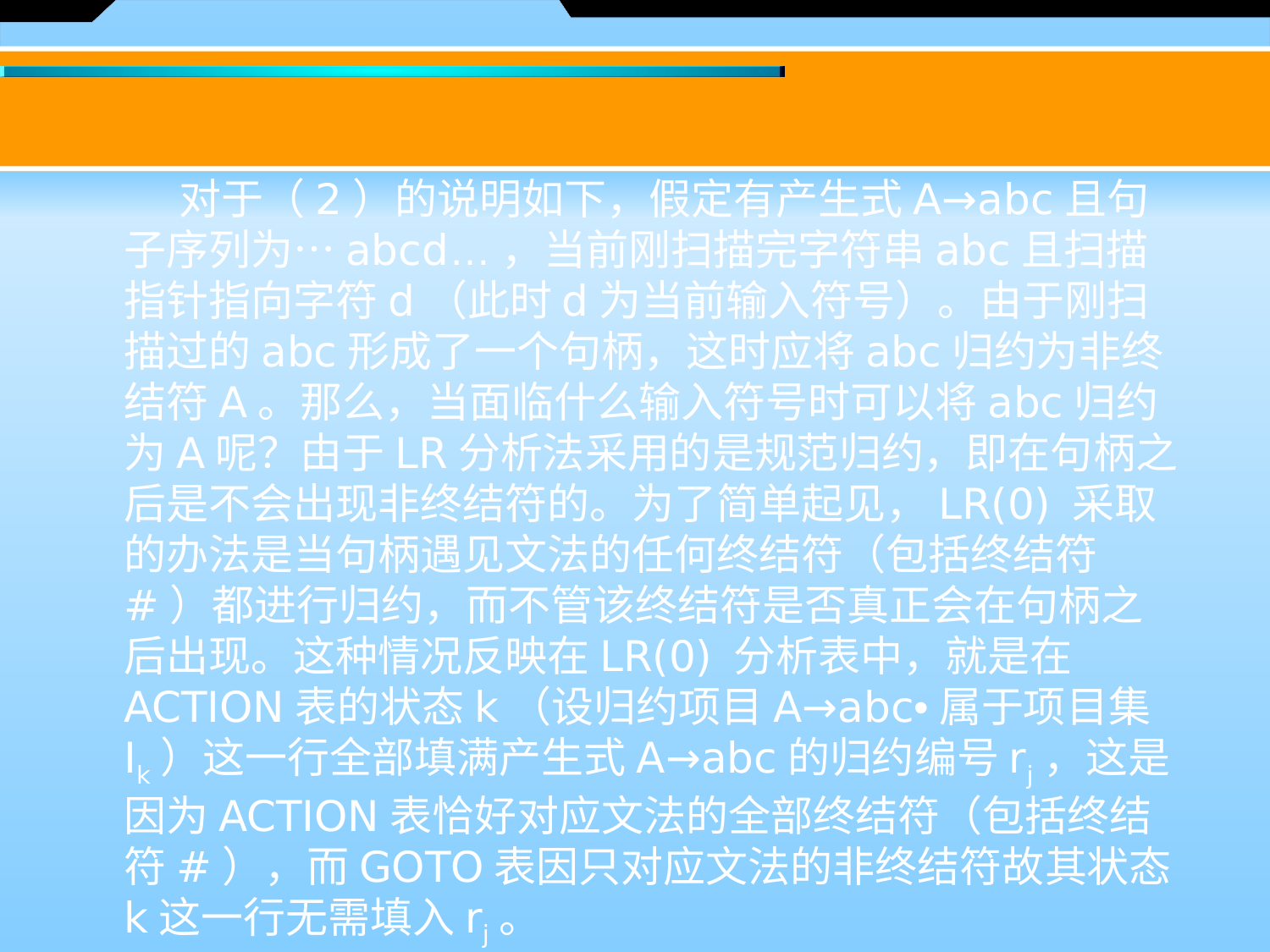

对于（2）的说明如下，假定有产生式A→abc且句子序列为…abcd…，当前刚扫描完字符串abc且扫描指针指向字符d（此时d为当前输入符号）。由于刚扫描过的abc形成了一个句柄，这时应将abc归约为非终结符A。那么，当面临什么输入符号时可以将abc归约为A呢？由于LR分析法采用的是规范归约，即在句柄之后是不会出现非终结符的。为了简单起见，LR(0) 采取的办法是当句柄遇见文法的任何终结符（包括终结符#）都进行归约，而不管该终结符是否真正会在句柄之后出现。这种情况反映在LR(0) 分析表中，就是在ACTION表的状态k（设归约项目A→abc•属于项目集Ik）这一行全部填满产生式A→abc的归约编号rj，这是因为ACTION表恰好对应文法的全部终结符（包括终结符#），而GOTO表因只对应文法的非终结符故其状态k这一行无需填入rj。